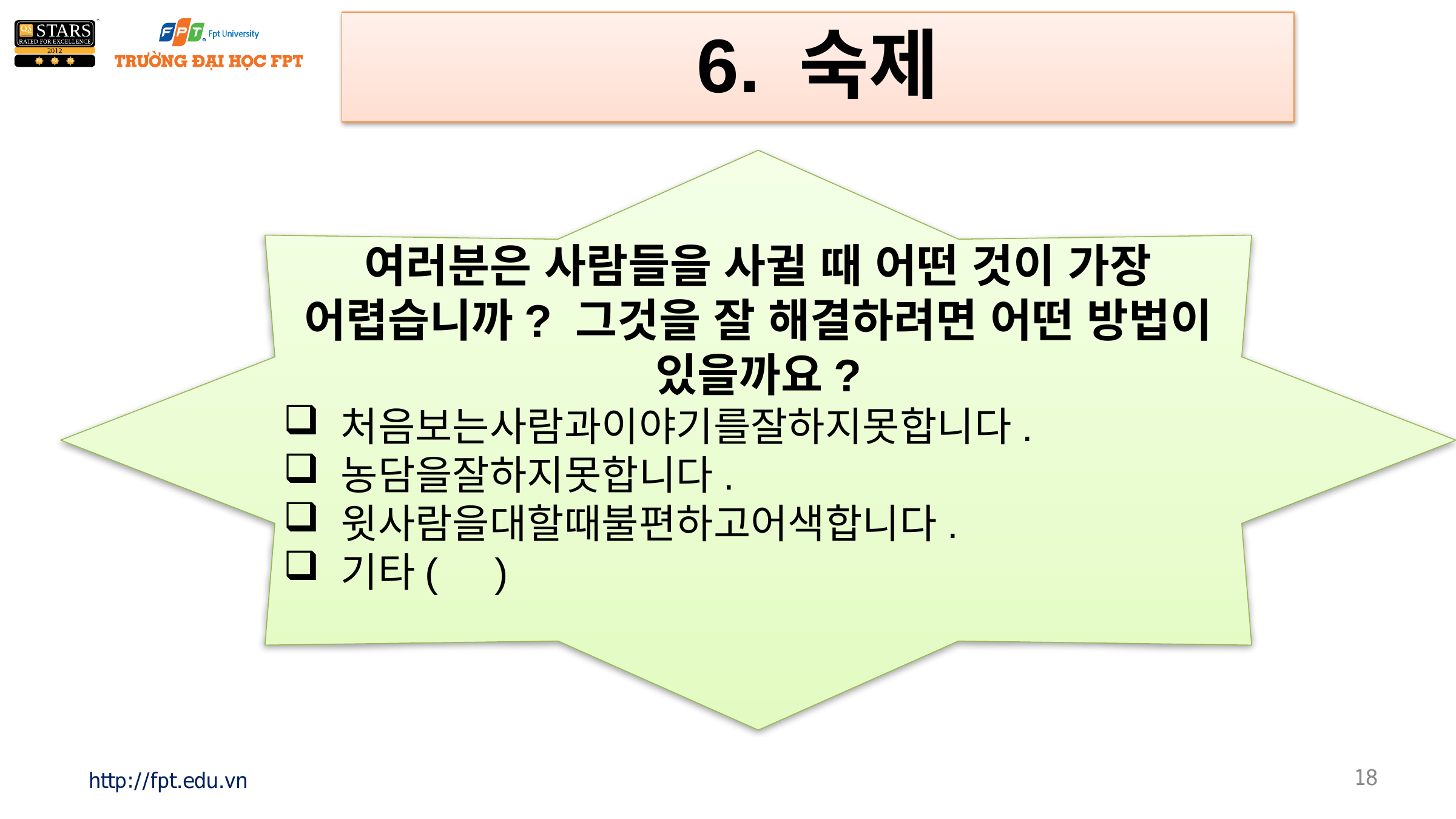

6. 숙제
여러분은 사람들을 사귈 때 어떤 것이 가장 어렵습니까? 그것을 잘 해결하려면 어떤 방법이 있을까요?
처음보는사람과이야기를잘하지못합니다.
농담을잘하지못합니다.
윗사람을대할때불편하고어색합니다.
기타(     )
http://fpt.edu.vn
18